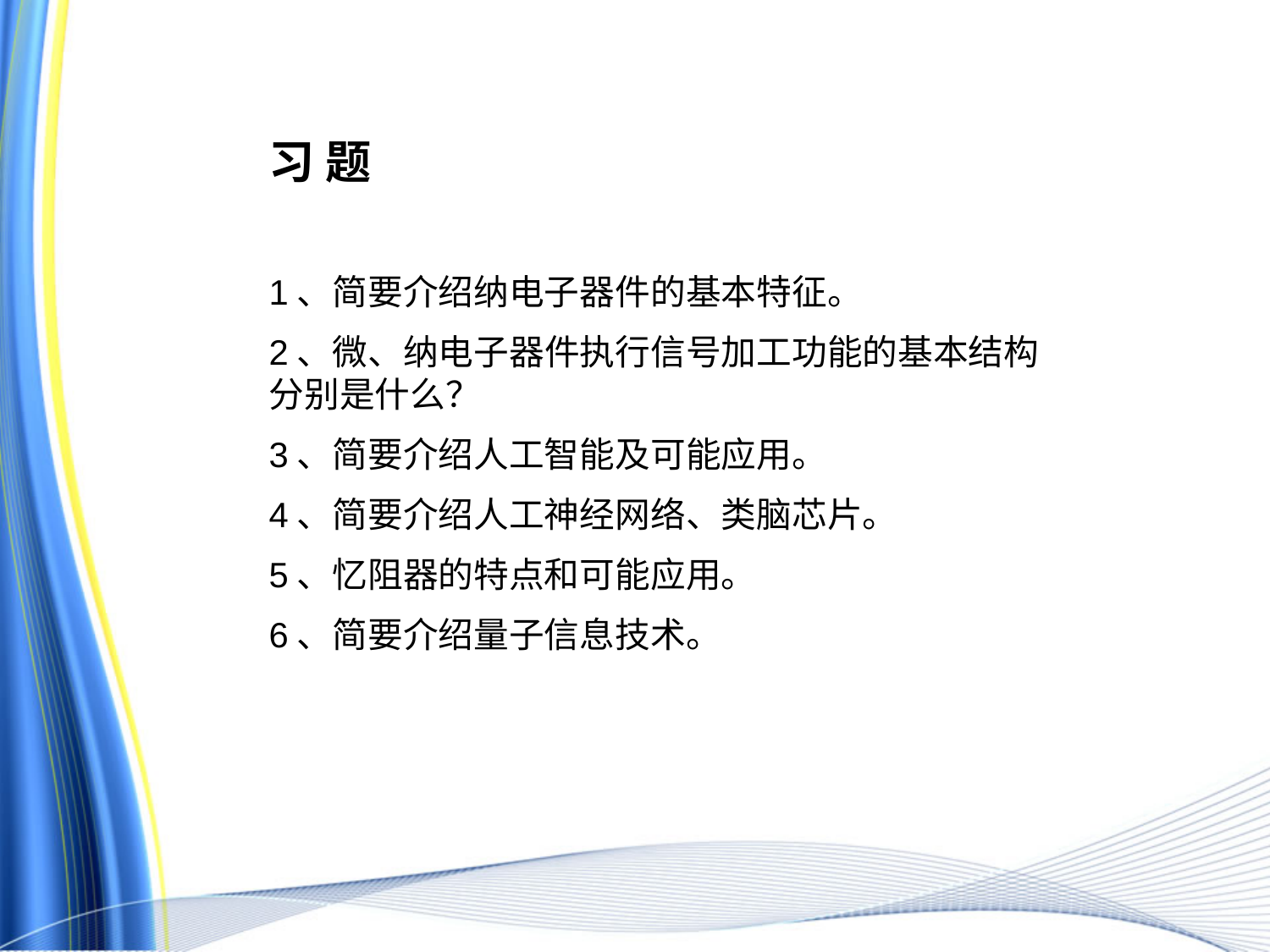

习 题

1、简要介绍纳电子器件的基本特征。
2、微、纳电子器件执行信号加工功能的基本结构分别是什么？
3、简要介绍人工智能及可能应用。
4、简要介绍人工神经网络、类脑芯片。
5、忆阻器的特点和可能应用。
6、简要介绍量子信息技术。